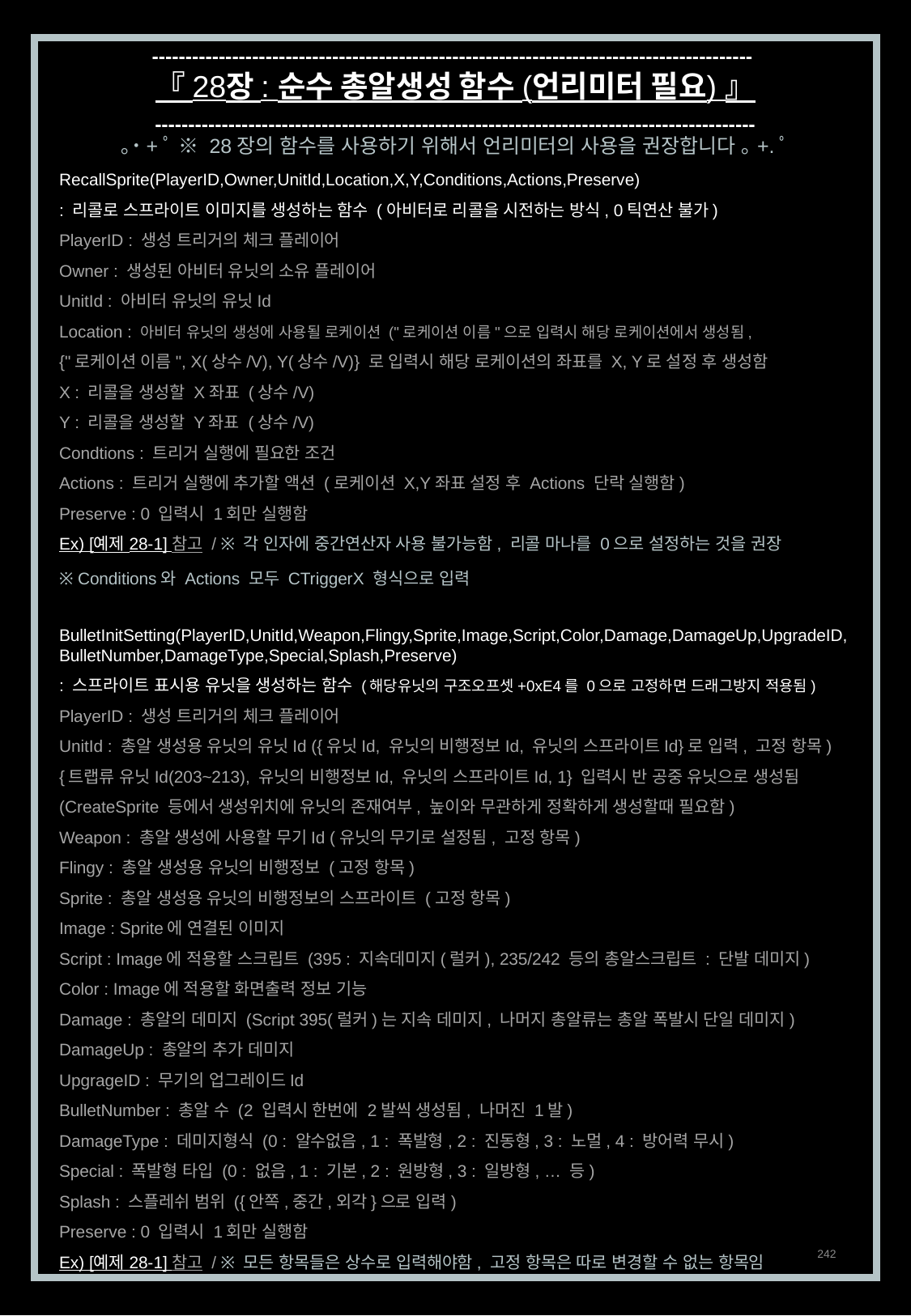

------------------------------------------------------------------------------------------
『 28장 : 순수 총알생성 함수 (언리미터 필요) 』
------------------------------------------------------------------------------------------

｡˙+ﾟ ※ 28장의 함수를 사용하기 위해서 언리미터의 사용을 권장합니다 ｡+.ﾟ
RecallSprite(PlayerID,Owner,UnitId,Location,X,Y,Conditions,Actions,Preserve)
: 리콜로 스프라이트 이미지를 생성하는 함수 (아비터로 리콜을 시전하는 방식, 0틱연산 불가)
PlayerID : 생성 트리거의 체크 플레이어
Owner : 생성된 아비터 유닛의 소유 플레이어
UnitId : 아비터 유닛의 유닛Id
Location : 아비터 유닛의 생성에 사용될 로케이션 ("로케이션 이름"으로 입력시 해당 로케이션에서 생성됨,
{"로케이션 이름", X(상수/V), Y(상수/V)} 로 입력시 해당 로케이션의 좌표를 X, Y로 설정 후 생성함
X : 리콜을 생성할 X좌표 (상수/V)
Y : 리콜을 생성할 Y좌표 (상수/V)
Condtions : 트리거 실행에 필요한 조건
Actions : 트리거 실행에 추가할 액션 (로케이션 X,Y좌표 설정 후 Actions 단락 실행함)
Preserve : 0 입력시 1회만 실행함
Ex) [예제 28-1] 참고 / ※ 각 인자에 중간연산자 사용 불가능함, 리콜 마나를 0으로 설정하는 것을 권장
※ Conditions와 Actions 모두 CTriggerX 형식으로 입력

BulletInitSetting(PlayerID,UnitId,Weapon,Flingy,Sprite,Image,Script,Color,Damage,DamageUp,UpgradeID,BulletNumber,DamageType,Special,Splash,Preserve)
: 스프라이트 표시용 유닛을 생성하는 함수 (해당유닛의 구조오프셋+0xE4를 0으로 고정하면 드래그방지 적용됨)
PlayerID : 생성 트리거의 체크 플레이어
UnitId : 총알 생성용 유닛의 유닛Id ({유닛Id, 유닛의 비행정보Id, 유닛의 스프라이트Id}로 입력, 고정 항목)
{트랩류 유닛Id(203~213), 유닛의 비행정보Id, 유닛의 스프라이트Id, 1} 입력시 반 공중 유닛으로 생성됨
(CreateSprite 등에서 생성위치에 유닛의 존재여부, 높이와 무관하게 정확하게 생성할때 필요함)
Weapon : 총알 생성에 사용할 무기Id (유닛의 무기로 설정됨, 고정 항목)
Flingy : 총알 생성용 유닛의 비행정보 (고정 항목)
Sprite : 총알 생성용 유닛의 비행정보의 스프라이트 (고정 항목)
Image : Sprite에 연결된 이미지
Script : Image에 적용할 스크립트 (395 : 지속데미지(럴커), 235/242 등의 총알스크립트 : 단발 데미지)
Color : Image에 적용할 화면출력 정보 기능
Damage : 총알의 데미지 (Script 395(럴커)는 지속 데미지, 나머지 총알류는 총알 폭발시 단일 데미지)
DamageUp : 총알의 추가 데미지
UpgrageID : 무기의 업그레이드Id
BulletNumber : 총알 수 (2 입력시 한번에 2발씩 생성됨, 나머진 1발)
DamageType : 데미지형식 (0 : 알수없음, 1 : 폭발형, 2 : 진동형, 3 : 노멀, 4 : 방어력 무시)
Special : 폭발형 타입 (0 : 없음, 1 : 기본, 2 : 원방형, 3 : 일방형, … 등)
Splash : 스플레쉬 범위 ({안쪽,중간,외각}으로 입력)
Preserve : 0 입력시 1회만 실행함
Ex) [예제 28-1] 참고 / ※ 모든 항목들은 상수로 입력해야함, 고정 항목은 따로 변경할 수 없는 항목임
242